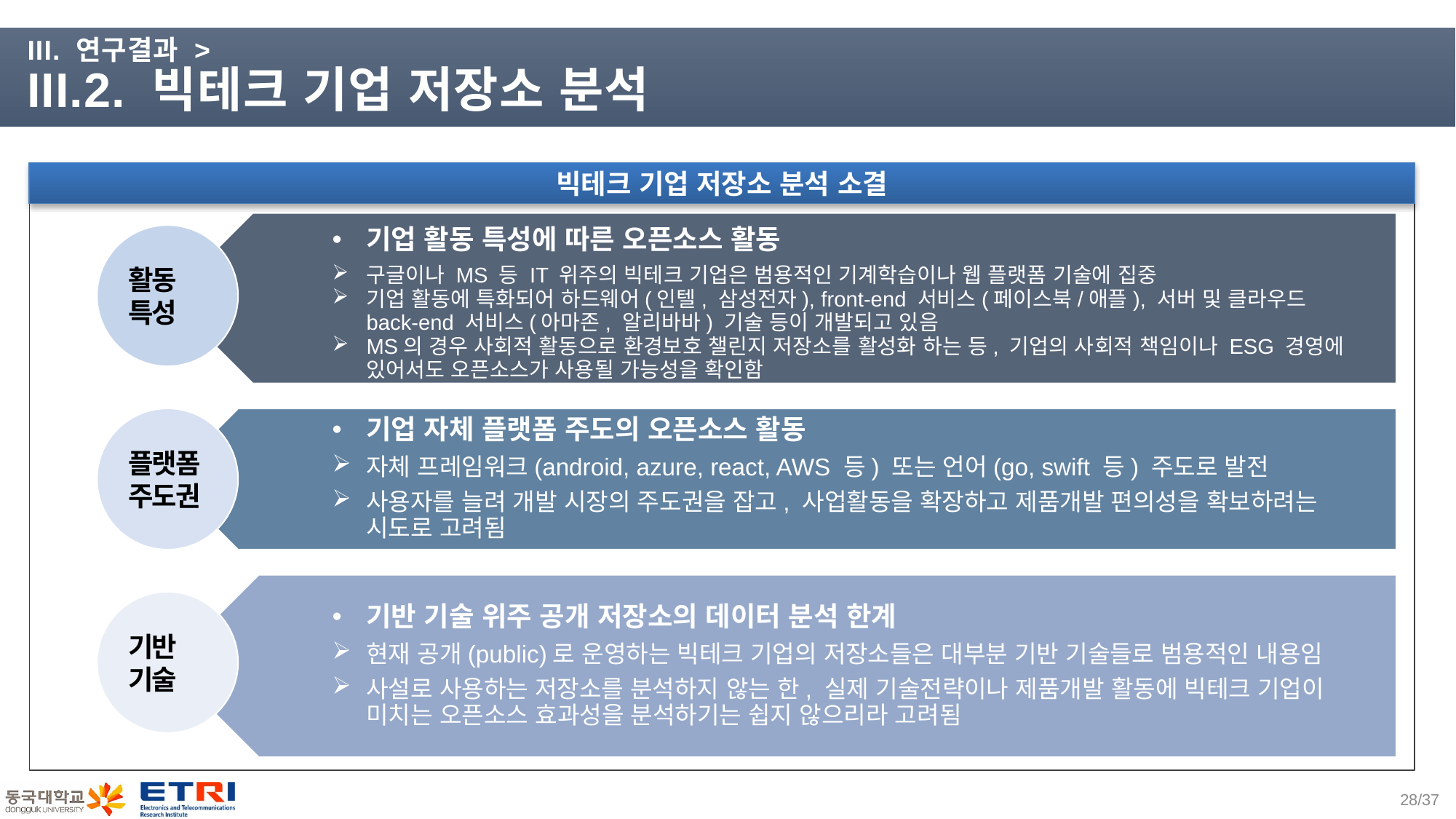

# III. 연구결과 > III.2. 빅테크 기업 저장소 분석
빅테크 기업 저장소 분석 소결

기업 활동 특성에 따른 오픈소스 활동
구글이나 MS 등 IT 위주의 빅테크 기업은 범용적인 기계학습이나 웹 플랫폼 기술에 집중
기업 활동에 특화되어 하드웨어(인텔, 삼성전자), front-end 서비스(페이스북/애플), 서버 및 클라우드 back-end 서비스(아마존, 알리바바) 기술 등이 개발되고 있음
MS의 경우 사회적 활동으로 환경보호 챌린지 저장소를 활성화 하는 등, 기업의 사회적 책임이나 ESG 경영에 있어서도 오픈소스가 사용될 가능성을 확인함

활동
특성
플랫폼주도권

기업 자체 플랫폼 주도의 오픈소스 활동
자체 프레임워크(android, azure, react, AWS 등) 또는 언어(go, swift 등) 주도로 발전
사용자를 늘려 개발 시장의 주도권을 잡고, 사업활동을 확장하고 제품개발 편의성을 확보하려는 시도로 고려됨

기반 기술 위주 공개 저장소의 데이터 분석 한계
현재 공개(public)로 운영하는 빅테크 기업의 저장소들은 대부분 기반 기술들로 범용적인 내용임
사설로 사용하는 저장소를 분석하지 않는 한, 실제 기술전략이나 제품개발 활동에 빅테크 기업이 미치는 오픈소스 효과성을 분석하기는 쉽지 않으리라 고려됨
기반
기술
28/37